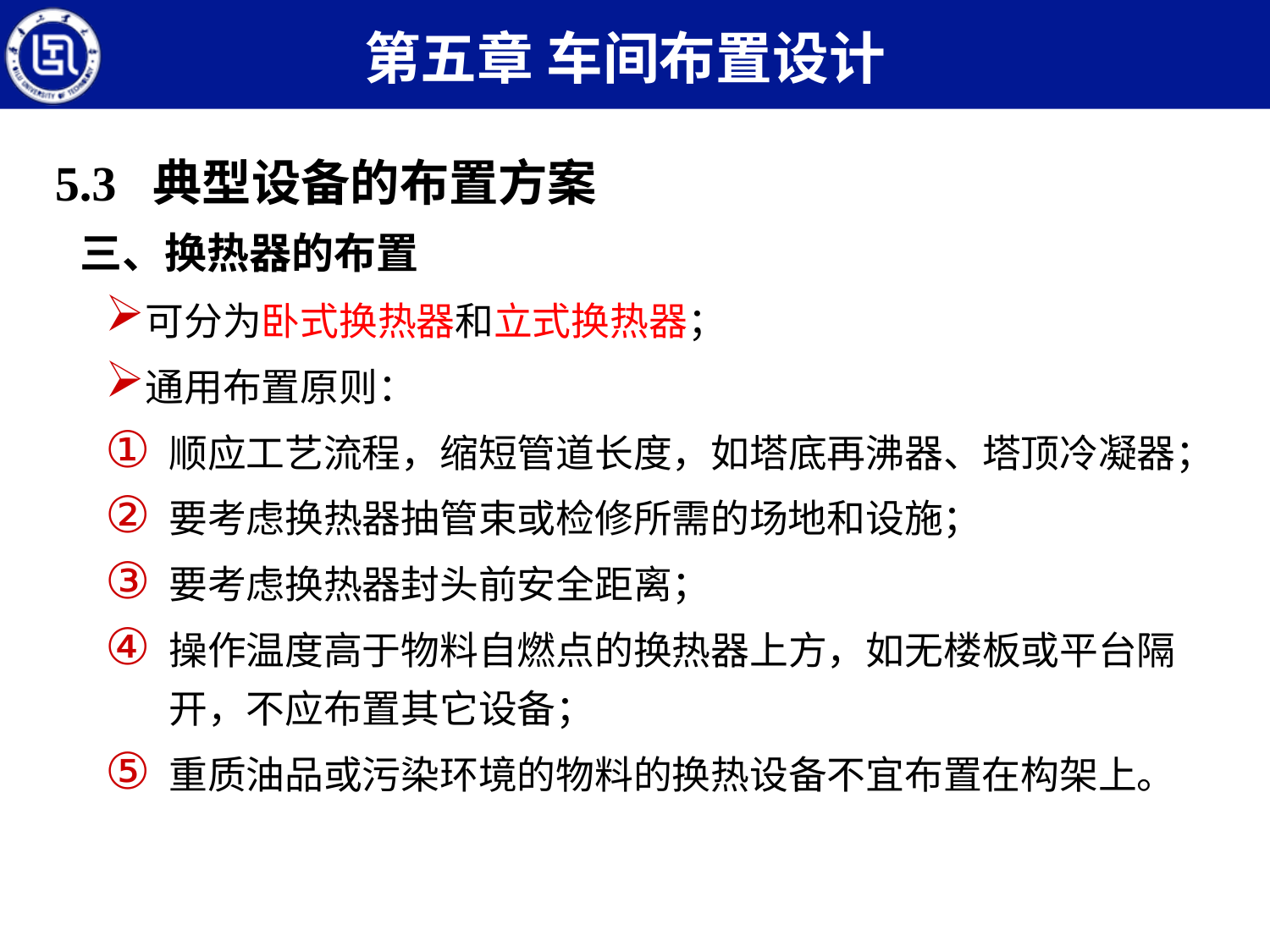

第五章 车间布置设计
5.3  典型设备的布置方案
三、换热器的布置
可分为卧式换热器和立式换热器；
通用布置原则：
顺应工艺流程，缩短管道长度，如塔底再沸器、塔顶冷凝器；
要考虑换热器抽管束或检修所需的场地和设施；
要考虑换热器封头前安全距离；
操作温度高于物料自燃点的换热器上方，如无楼板或平台隔开，不应布置其它设备；
重质油品或污染环境的物料的换热设备不宜布置在构架上。